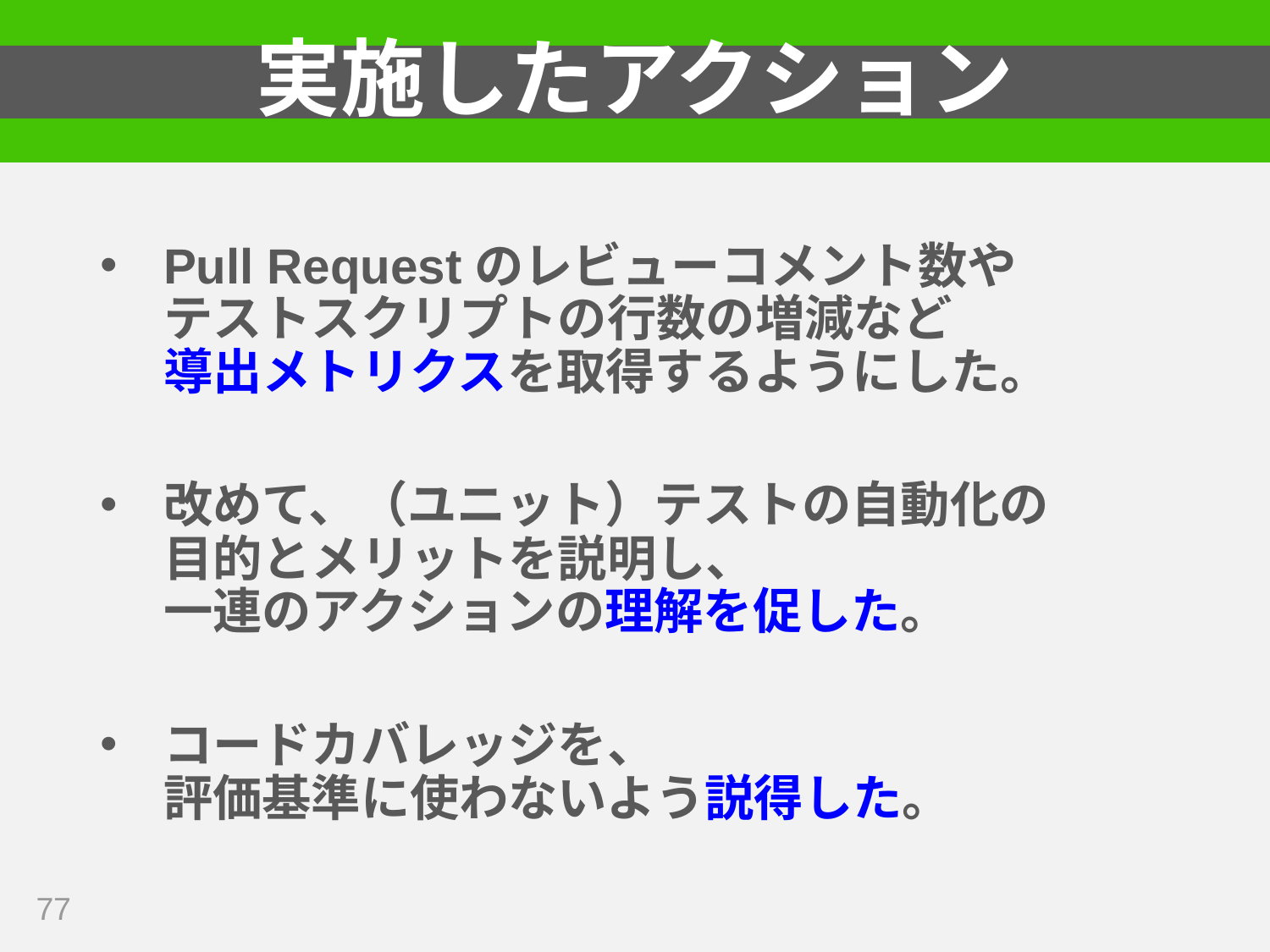

# 実施したアクション
Pull Requestのレビューコメント数や
テストスクリプトの行数の増減など
導出メトリクスを取得するようにした。

改めて、（ユニット）テストの自動化の
目的とメリットを説明し、
一連のアクションの理解を促した。

コードカバレッジを、
評価基準に使わないよう説得した。
77